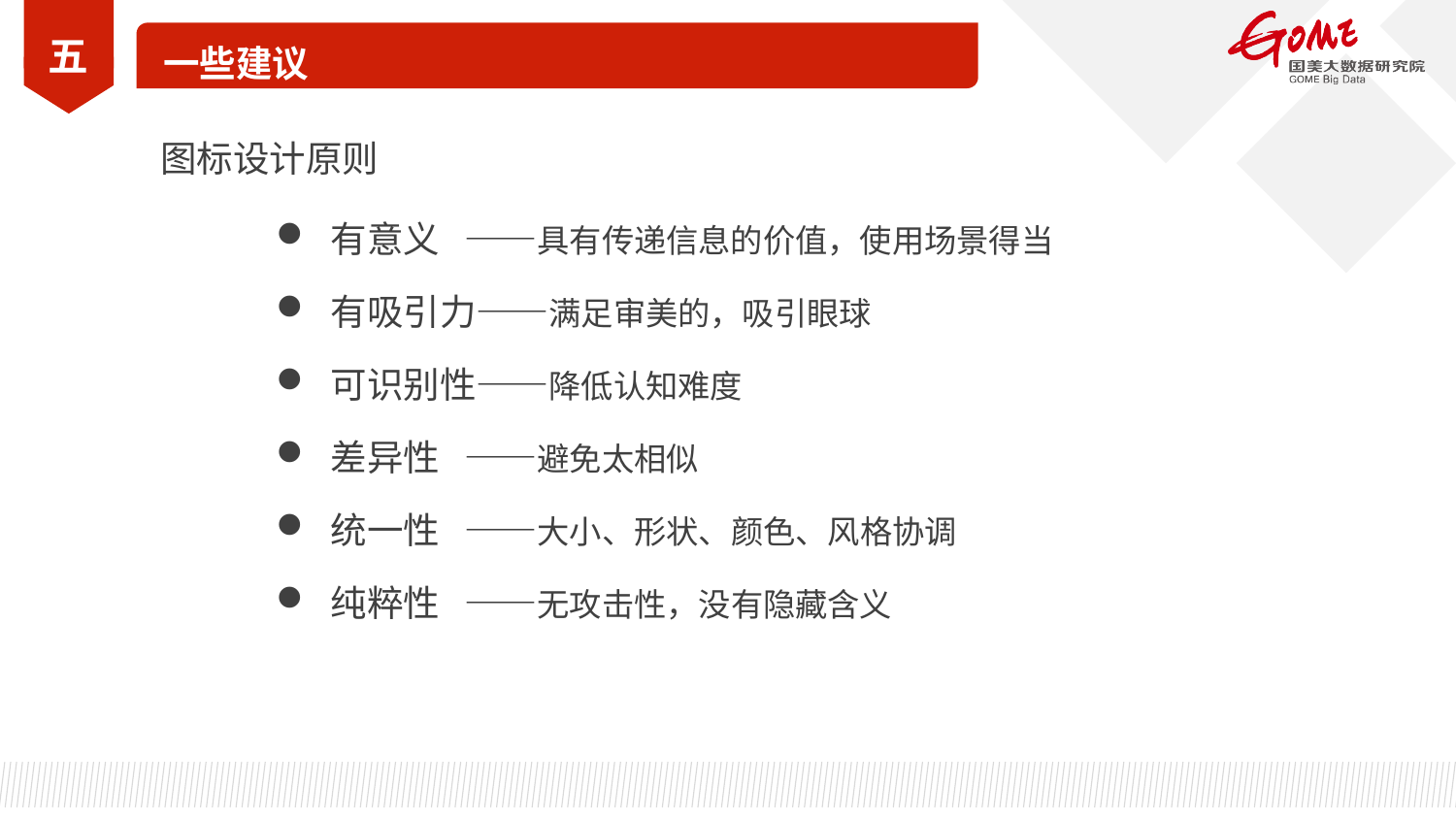

五
一些建议
图标设计原则

有意义   ——具有传递信息的价值，使用场景得当
有吸引力——满足审美的，吸引眼球
可识别性——降低认知难度
差异性   ——避免太相似
统一性   ——大小、形状、颜色、风格协调
纯粹性   ——无攻击性，没有隐藏含义